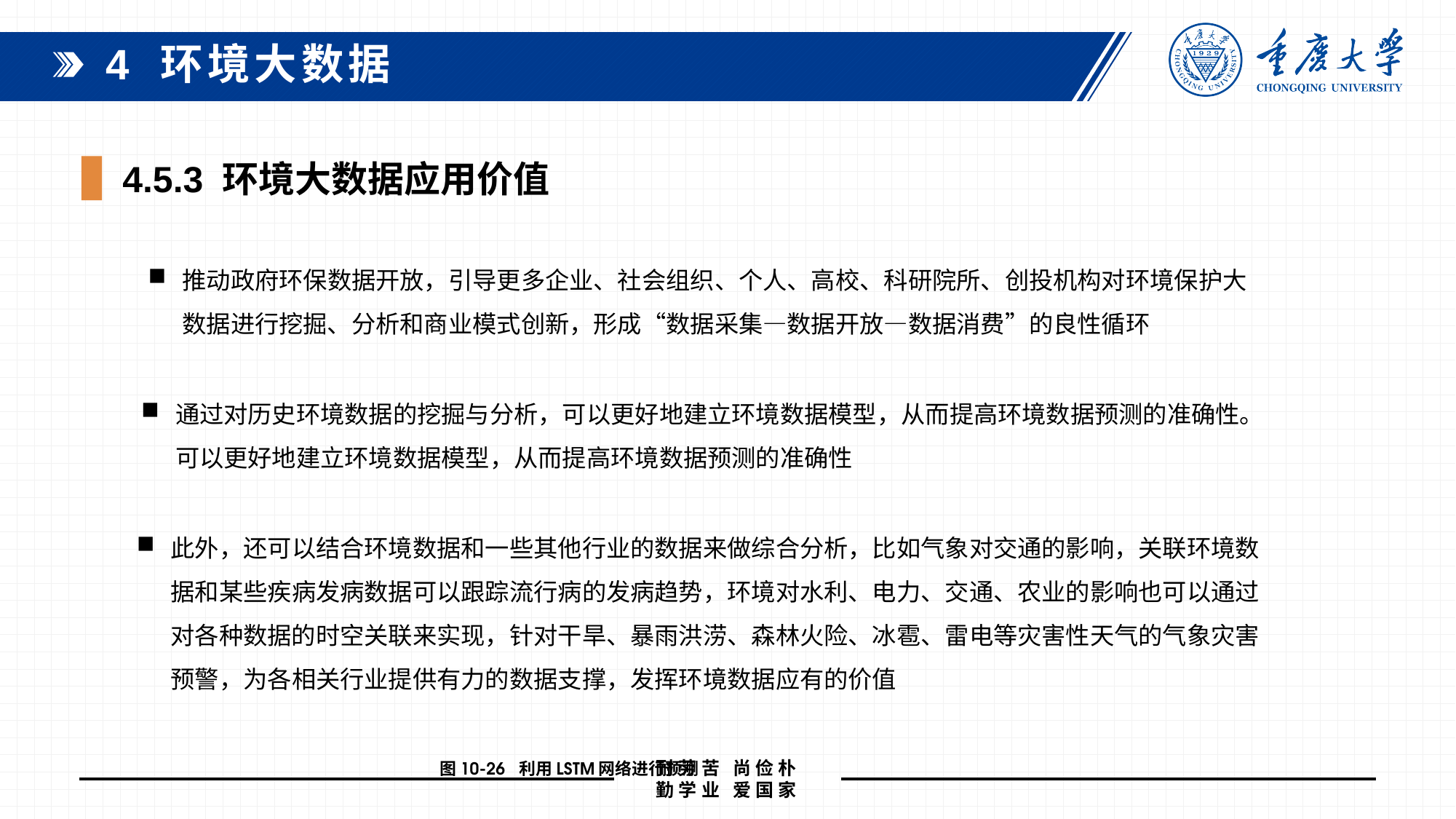

4 环境大数据

 4.5.3 环境大数据应用价值
推动政府环保数据开放，引导更多企业、社会组织、个人、高校、科研院所、创投机构对环境保护大数据进行挖掘、分析和商业模式创新，形成“数据采集—数据开放—数据消费”的良性循环
通过对历史环境数据的挖掘与分析，可以更好地建立环境数据模型，从而提高环境数据预测的准确性。可以更好地建立环境数据模型，从而提高环境数据预测的准确性
此外，还可以结合环境数据和一些其他行业的数据来做综合分析，比如气象对交通的影响，关联环境数据和某些疾病发病数据可以跟踪流行病的发病趋势，环境对水利、电力、交通、农业的影响也可以通过对各种数据的时空关联来实现，针对干旱、暴雨洪涝、森林火险、冰雹、雷电等灾害性天气的气象灾害预警，为各相关行业提供有力的数据支撑，发挥环境数据应有的价值
图10-26  利用LSTM网络进行预测